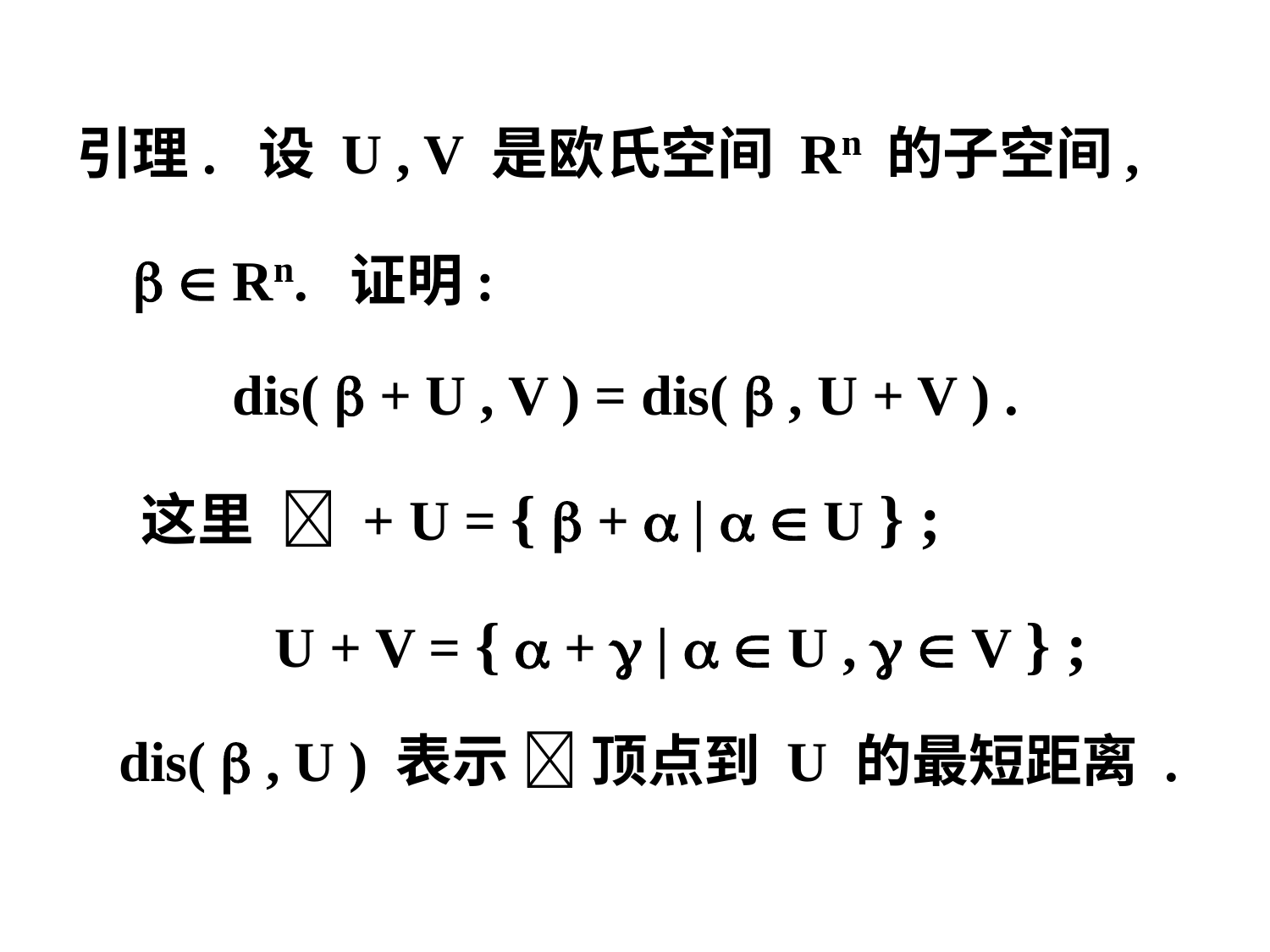

引理.  设 U , V 是欧氏空间 Rn 的子空间,
    β ∈ Rn.  证明:
           dis( β + U , V ) = dis( β , U + V ) .
    这里  β + U = { β + α | α ∈ U } ;
              U + V = { α + γ | α ∈ U , γ ∈ V } ;
   dis( β , U ) 表示 β 顶点到 U 的最短距离 .